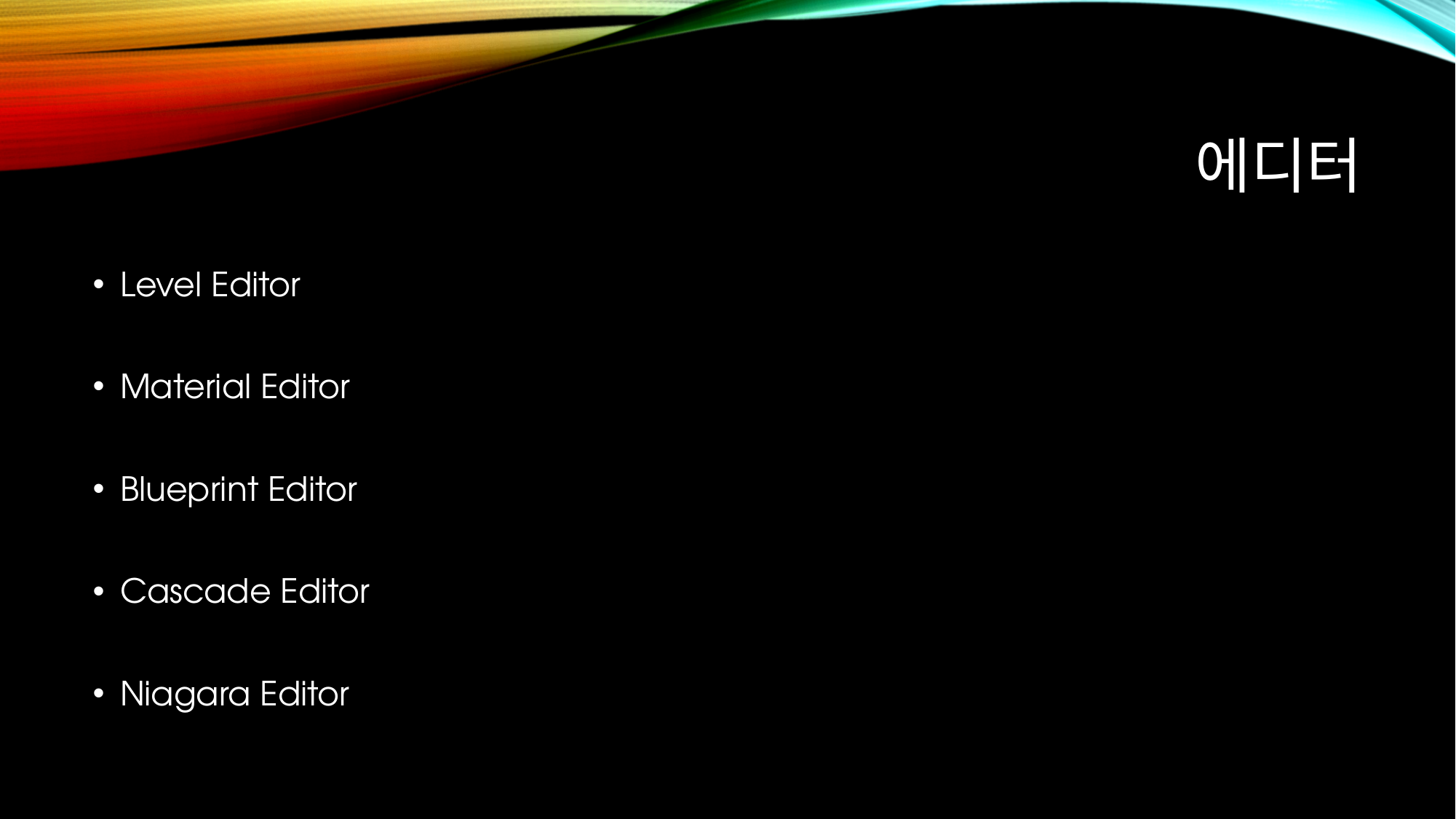

# 에디터
Level Editor

Material Editor

Blueprint Editor

Cascade Editor

Niagara Editor